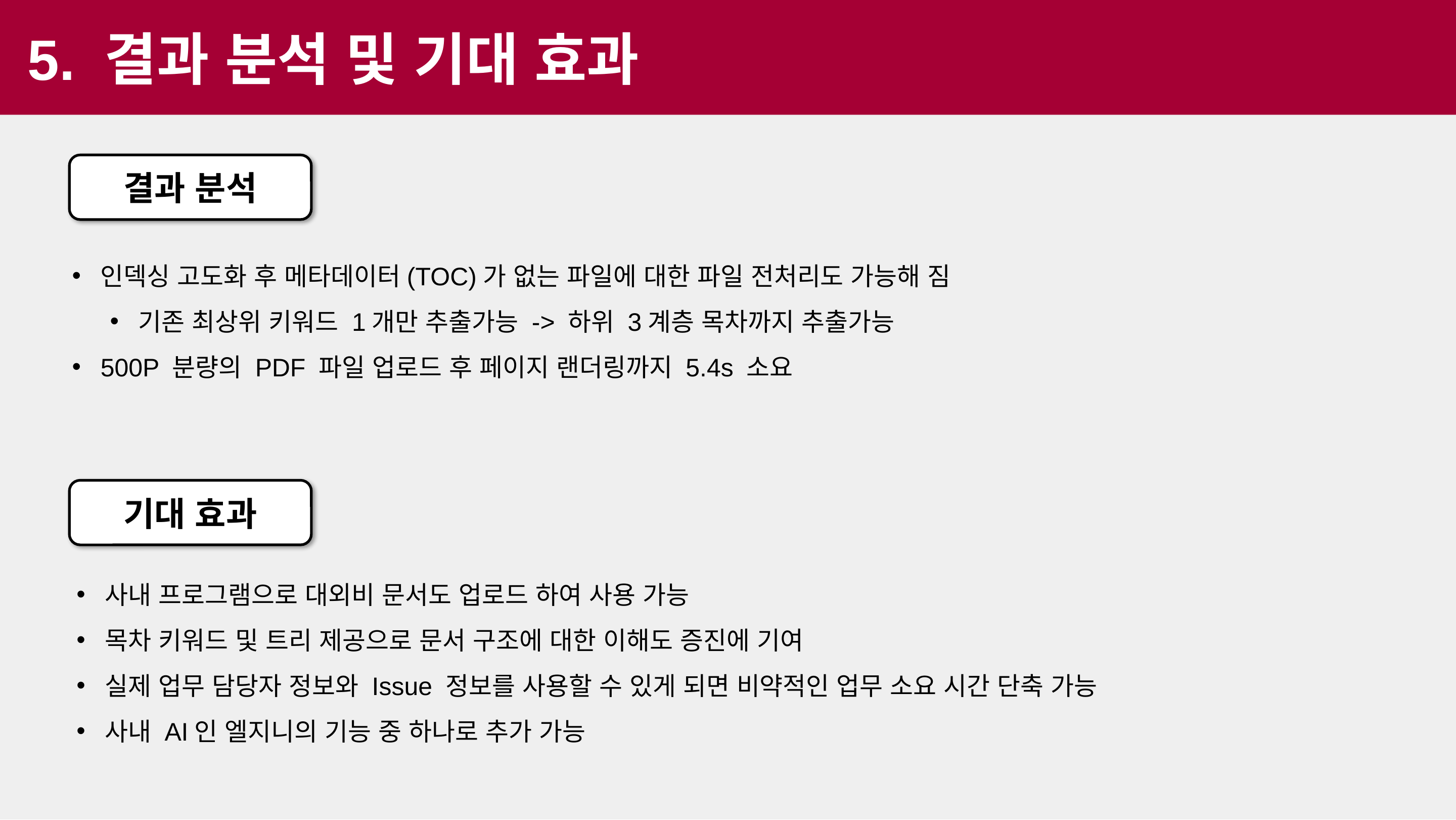

5. 결과 분석 및 기대 효과
결과 분석
인덱싱 고도화 후 메타데이터(TOC)가 없는 파일에 대한 파일 전처리도 가능해 짐
기존 최상위 키워드 1개만 추출가능 -> 하위 3계층 목차까지 추출가능
500P 분량의 PDF 파일 업로드 후 페이지 랜더링까지 5.4s 소요

기대 효과
사내 프로그램으로 대외비 문서도 업로드 하여 사용 가능
목차 키워드 및 트리 제공으로 문서 구조에 대한 이해도 증진에 기여
실제 업무 담당자 정보와 Issue 정보를 사용할 수 있게 되면 비약적인 업무 소요 시간 단축 가능
사내 AI인 엘지니의 기능 중 하나로 추가 가능